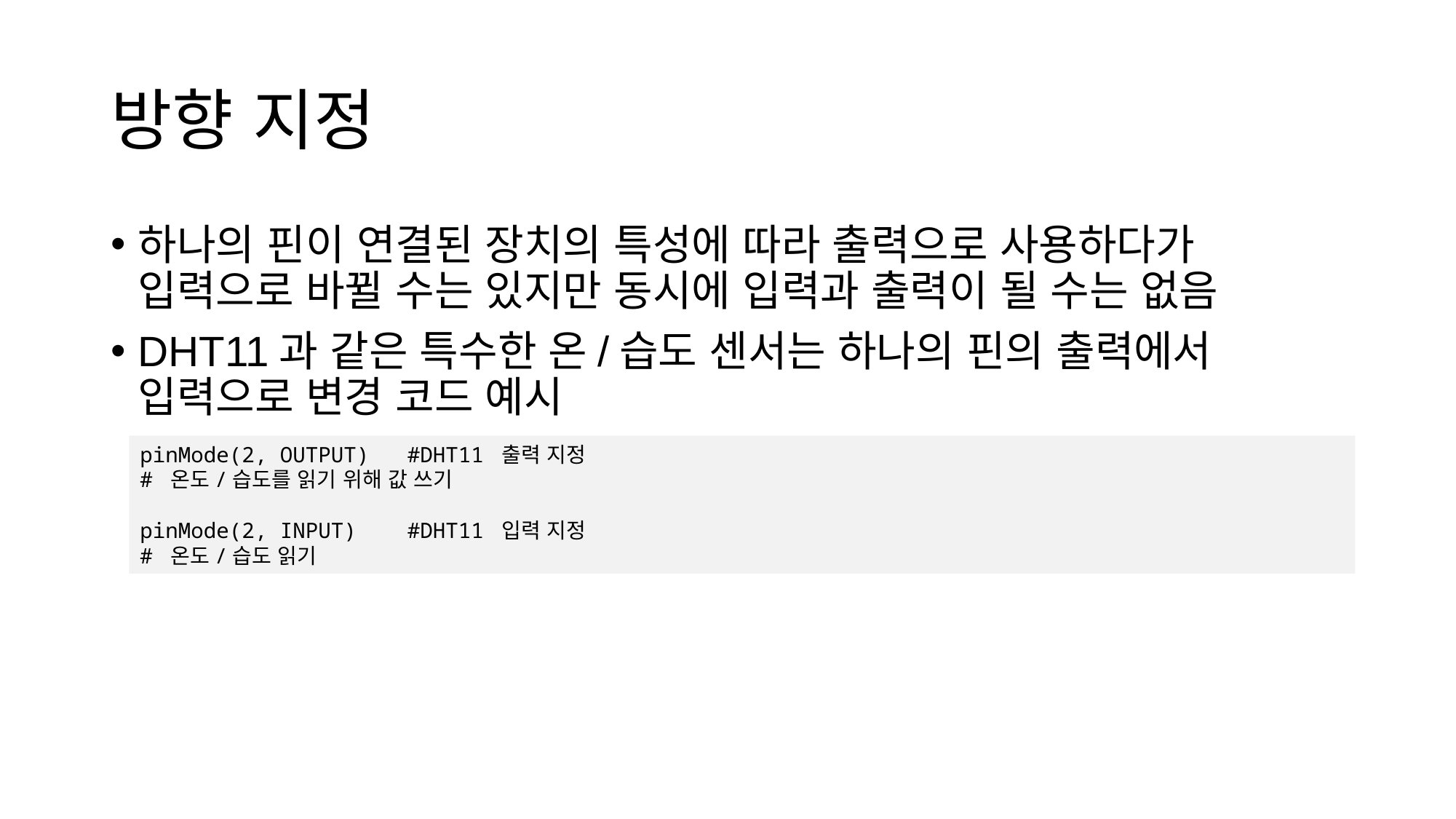

# 방향 지정
하나의 핀이 연결된 장치의 특성에 따라 출력으로 사용하다가 입력으로 바뀔 수는 있지만 동시에 입력과 출력이 될 수는 없음
DHT11과 같은 특수한 온/습도 센서는 하나의 핀의 출력에서
입력으로 변경 코드 예시
pinMode(2, OUTPUT)   #DHT11 출력 지정
# 온도/습도를 읽기 위해 값 쓰기

pinMode(2, INPUT)    #DHT11 입력 지정
# 온도/습도 읽기